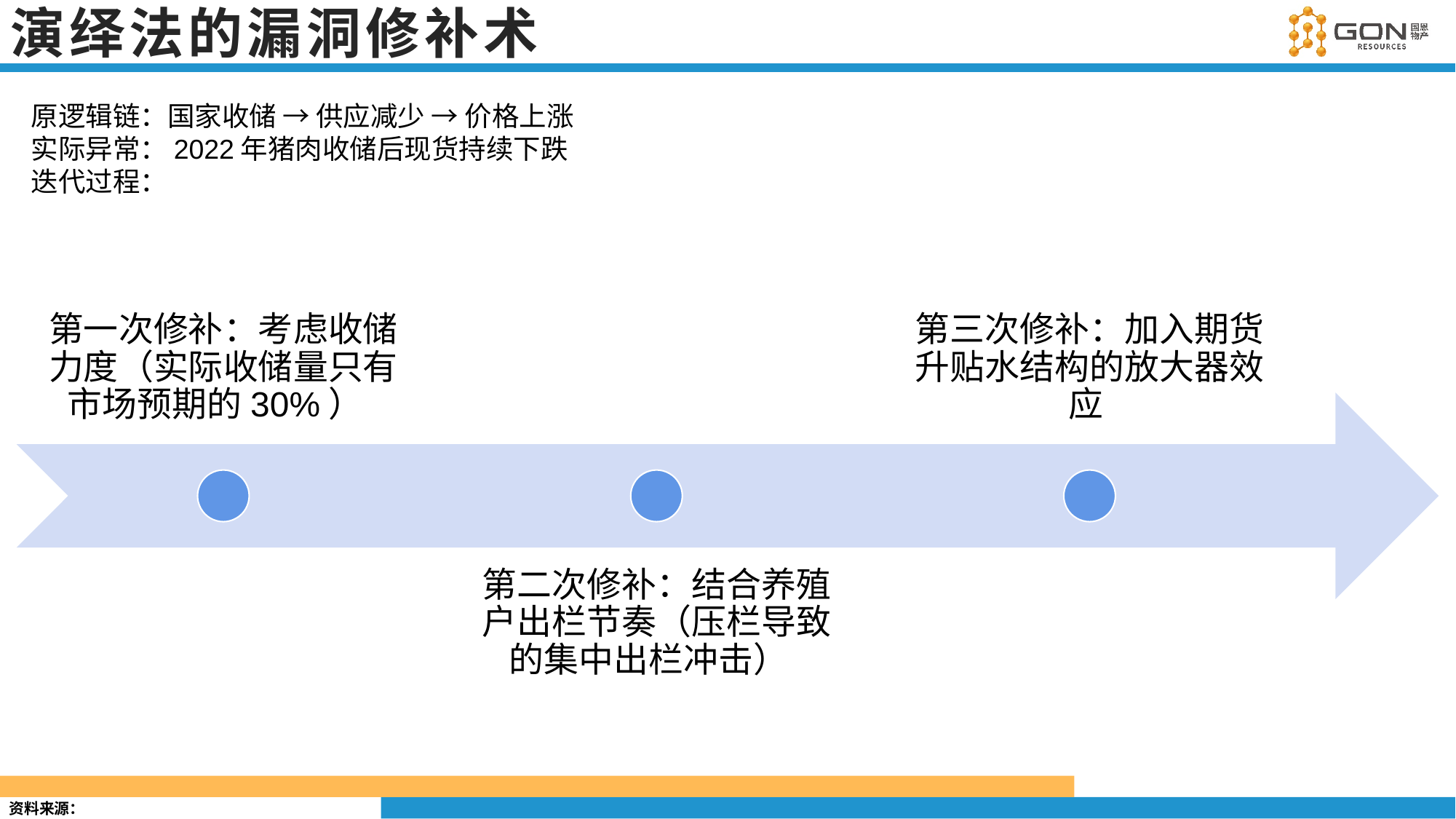

# 演绎法的漏洞修补术
原逻辑链：国家收储 → 供应减少 → 价格上涨
实际异常：2022年猪肉收储后现货持续下跌
迭代过程：
第一次修补：考虑收储力度（实际收储量只有市场预期的30%）
第二次修补：结合养殖户出栏节奏（压栏导致的集中出栏冲击）
第三次修补：加入期货升贴水结构的放大器效应